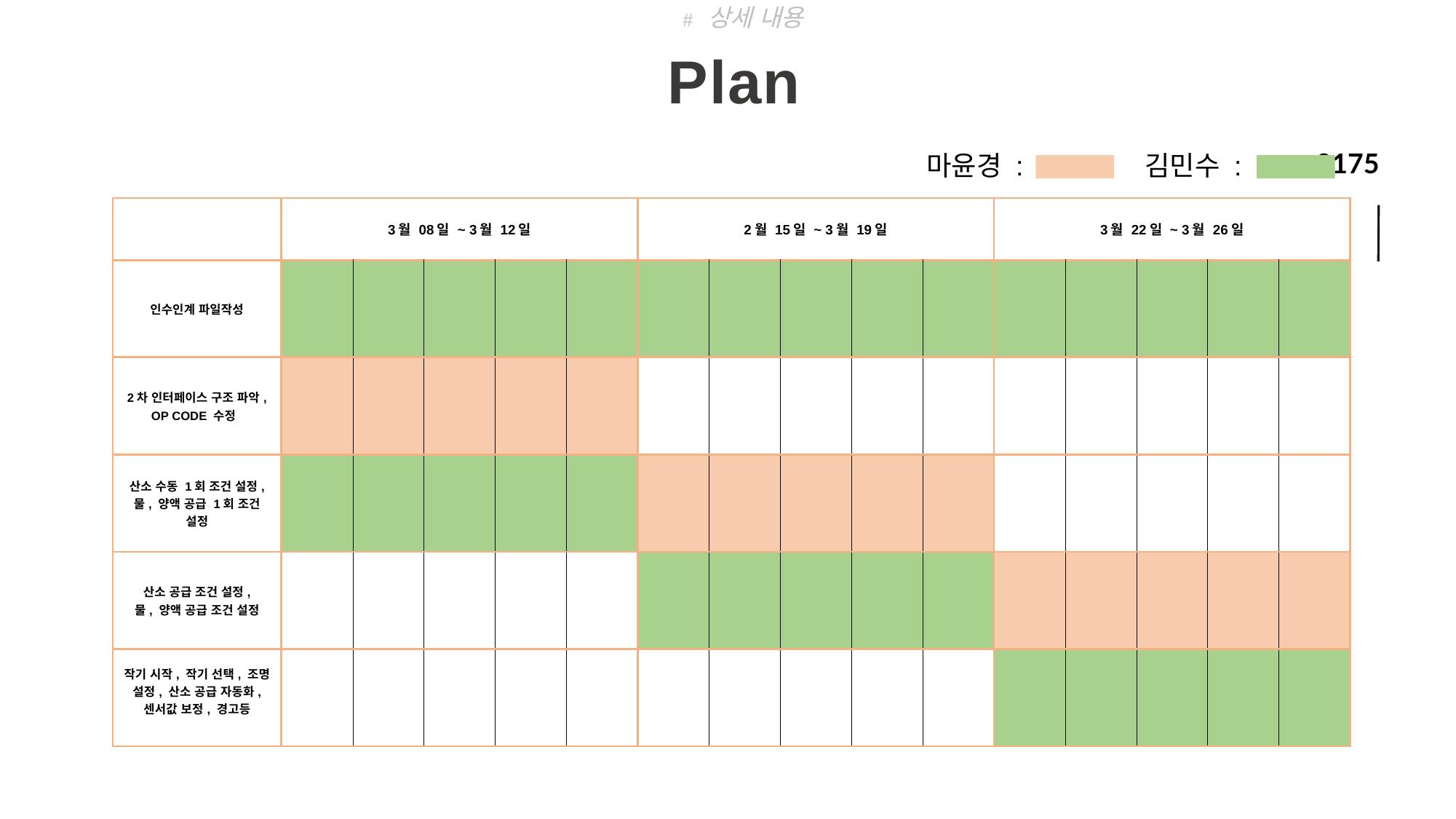

# 상세 내용
Plan
마윤경 : 		김민수 :

|  | 3월 08일 ~ 3월 12일 |  |  |  |  | 2월 15일 ~ 3월 19일 |  |  |  |  | 3월 22일 ~ 3월 26일 |  |  |  |  |
| --- | --- | --- | --- | --- | --- | --- | --- | --- | --- | --- | --- | --- | --- | --- | --- |
| 인수인계 파일작성 |  |  |  |  |  |  |  |  |  |  |  |  |  |  |  |
| 2차 인터페이스 구조 파악, OP CODE 수정 |  |  |  |  |  |  |  |  |  |  |  |  |  |  |  |
| 산소 수동 1회 조건 설정, 물, 양액 공급 1회 조건 설정 |  |  |  |  |  |  |  |  |  |  |  |  |  |  |  |
| 산소 공급 조건 설정, 물, 양액 공급 조건 설정 |  |  |  |  |  |  |  |  |  |  |  |  |  |  |  |
| 작기 시작, 작기 선택, 조명 설정, 산소 공급 자동화, 센서값 보정, 경고등 |  |  |  |  |  |  |  |  |  |  |  |  |  |  |  |